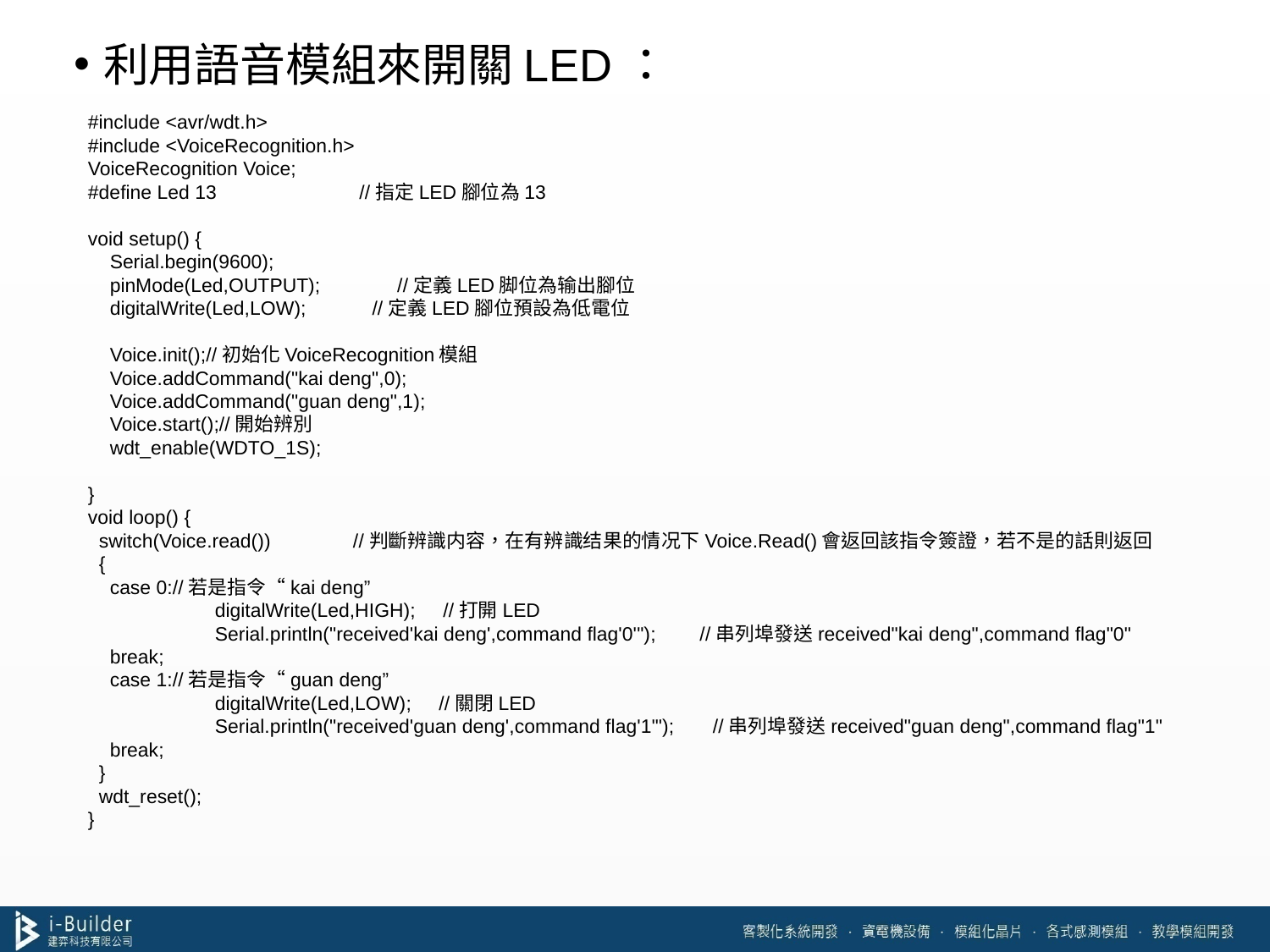

利用語音模組來開關LED：
#include <avr/wdt.h>
#include <VoiceRecognition.h>
VoiceRecognition Voice;
#define Led 13                          //指定LED腳位為13

void setup() {
    Serial.begin(9600);
    pinMode(Led,OUTPUT);              //定義LED脚位為输出腳位
    digitalWrite(Led,LOW);            //定義LED腳位預設為低電位

    Voice.init();//初始化VoiceRecognition模組
    Voice.addCommand("kai deng",0);
    Voice.addCommand("guan deng",1);
    Voice.start();//開始辨別
    wdt_enable(WDTO_1S);

}
void loop() {
  switch(Voice.read())               //判斷辨識内容，在有辨識结果的情况下Voice.Read()會返回該指令簽證，若不是的話則返回
  {
    case 0://若是指令“kai deng”
	digitalWrite(Led,HIGH);     //打開LED
	Serial.println("received'kai deng',command flag'0'");        //串列埠發送received"kai deng",command flag"0"
    break;
    case 1://若是指令“guan deng”
	digitalWrite(Led,LOW);     //關閉LED
	Serial.println("received'guan deng',command flag'1'");       //串列埠發送received"guan deng",command flag"1"
    break;
  }
  wdt_reset();
}